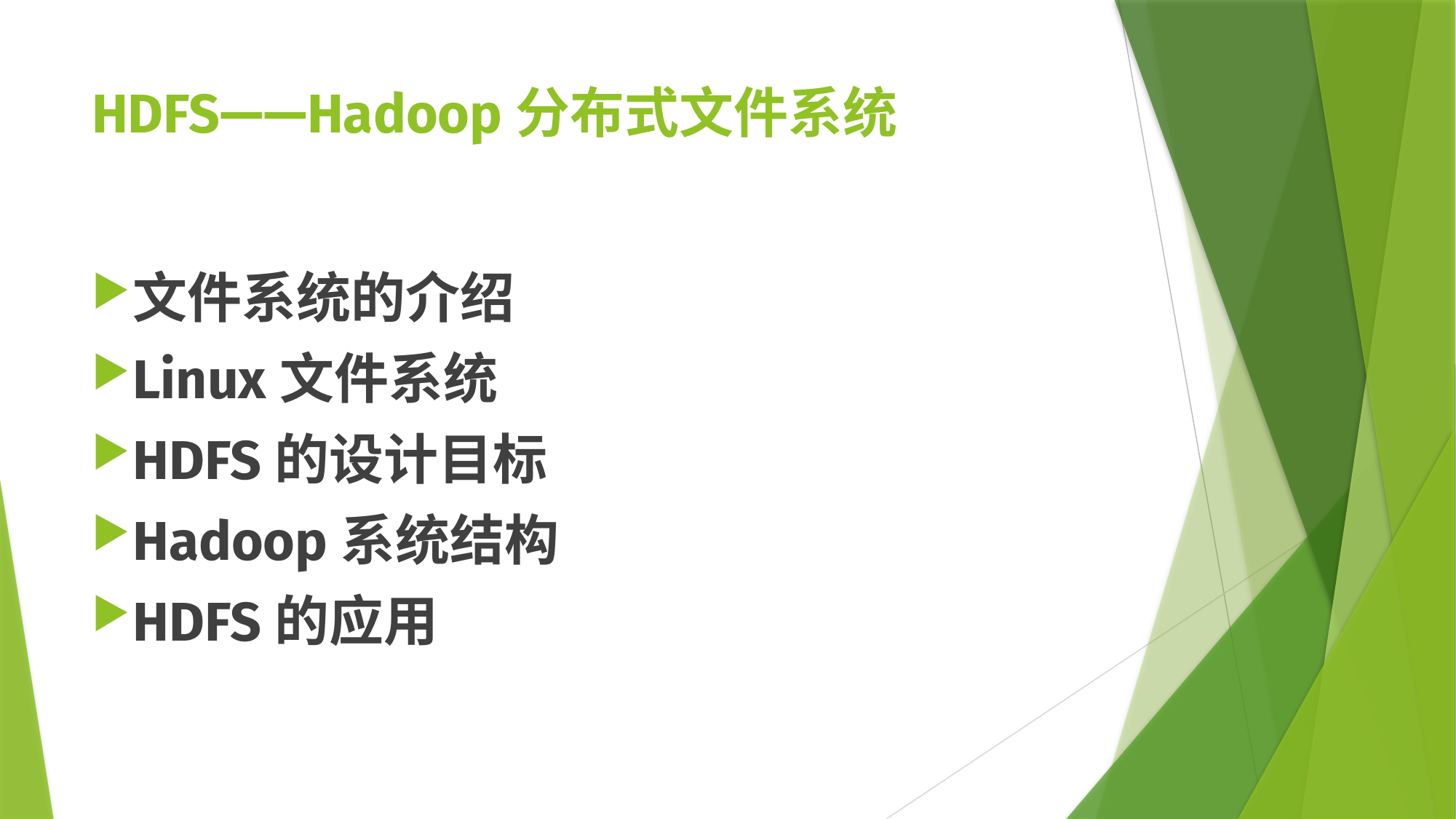

# HDFS——Hadoop分布式文件系统
文件系统的介绍
Linux文件系统
HDFS的设计目标
Hadoop系统结构
HDFS的应用